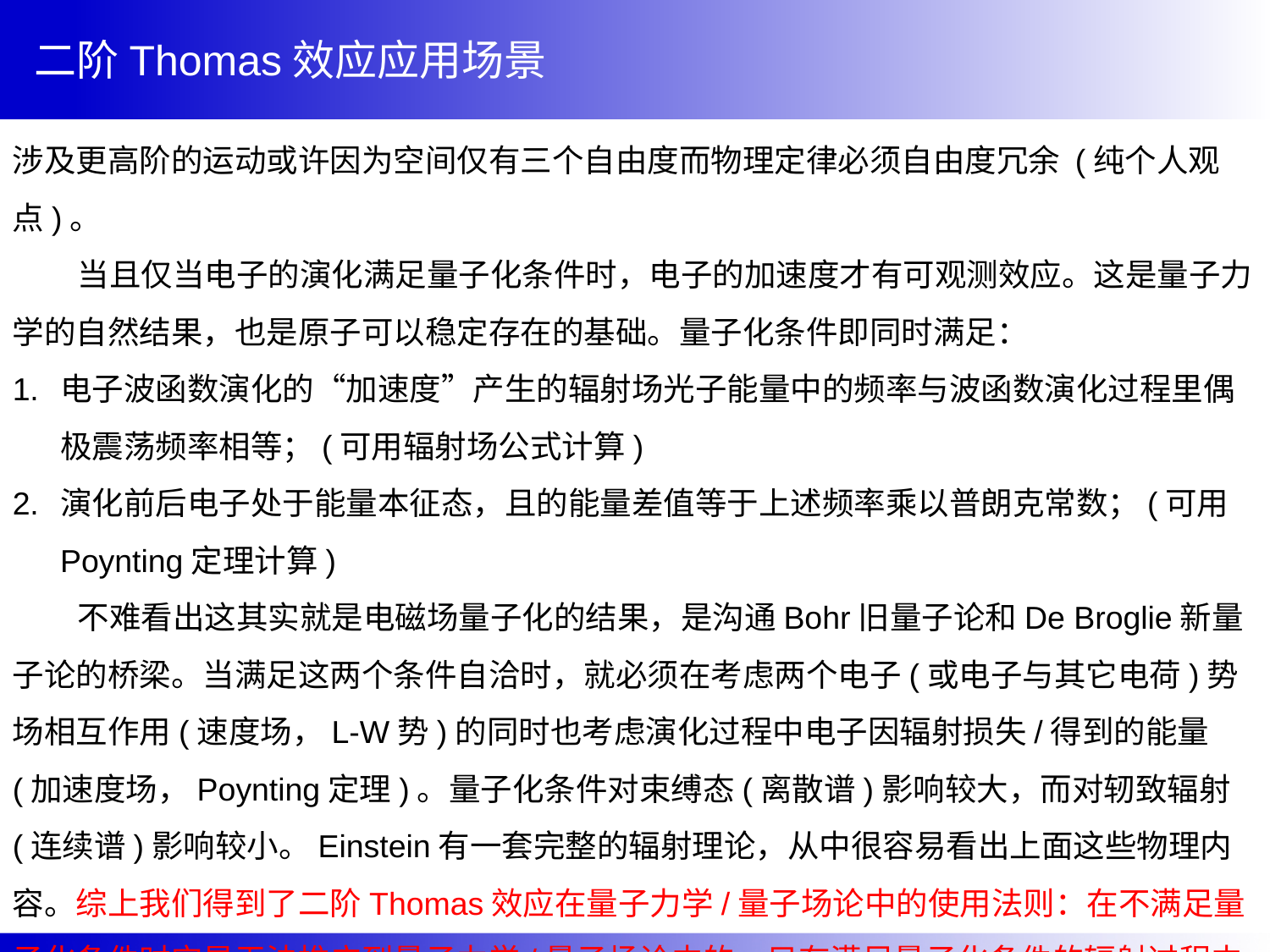

二阶Thomas效应应用场景
涉及更高阶的运动或许因为空间仅有三个自由度而物理定律必须自由度冗余 (纯个人观点)。
        当且仅当电子的演化满足量子化条件时，电子的加速度才有可观测效应。这是量子力学的自然结果，也是原子可以稳定存在的基础。量子化条件即同时满足：
电子波函数演化的“加速度”产生的辐射场光子能量中的频率与波函数演化过程里偶极震荡频率相等；(可用辐射场公式计算)
演化前后电子处于能量本征态，且的能量差值等于上述频率乘以普朗克常数；(可用Poynting定理计算)
        不难看出这其实就是电磁场量子化的结果，是沟通Bohr旧量子论和De Broglie新量子论的桥梁。当满足这两个条件自洽时，就必须在考虑两个电子(或电子与其它电荷)势场相互作用(速度场，L-W势)的同时也考虑演化过程中电子因辐射损失/得到的能量(加速度场，Poynting定理)。量子化条件对束缚态(离散谱)影响较大，而对轫致辐射(连续谱)影响较小。Einstein有一套完整的辐射理论，从中很容易看出上面这些物理内容。综上我们得到了二阶Thomas效应在量子力学/量子场论中的使用法则：在不满足量子化条件时它是无法推广到量子力学/量子场论中的，只有满足量子化条件的辐射过程中才有其可观测效应。